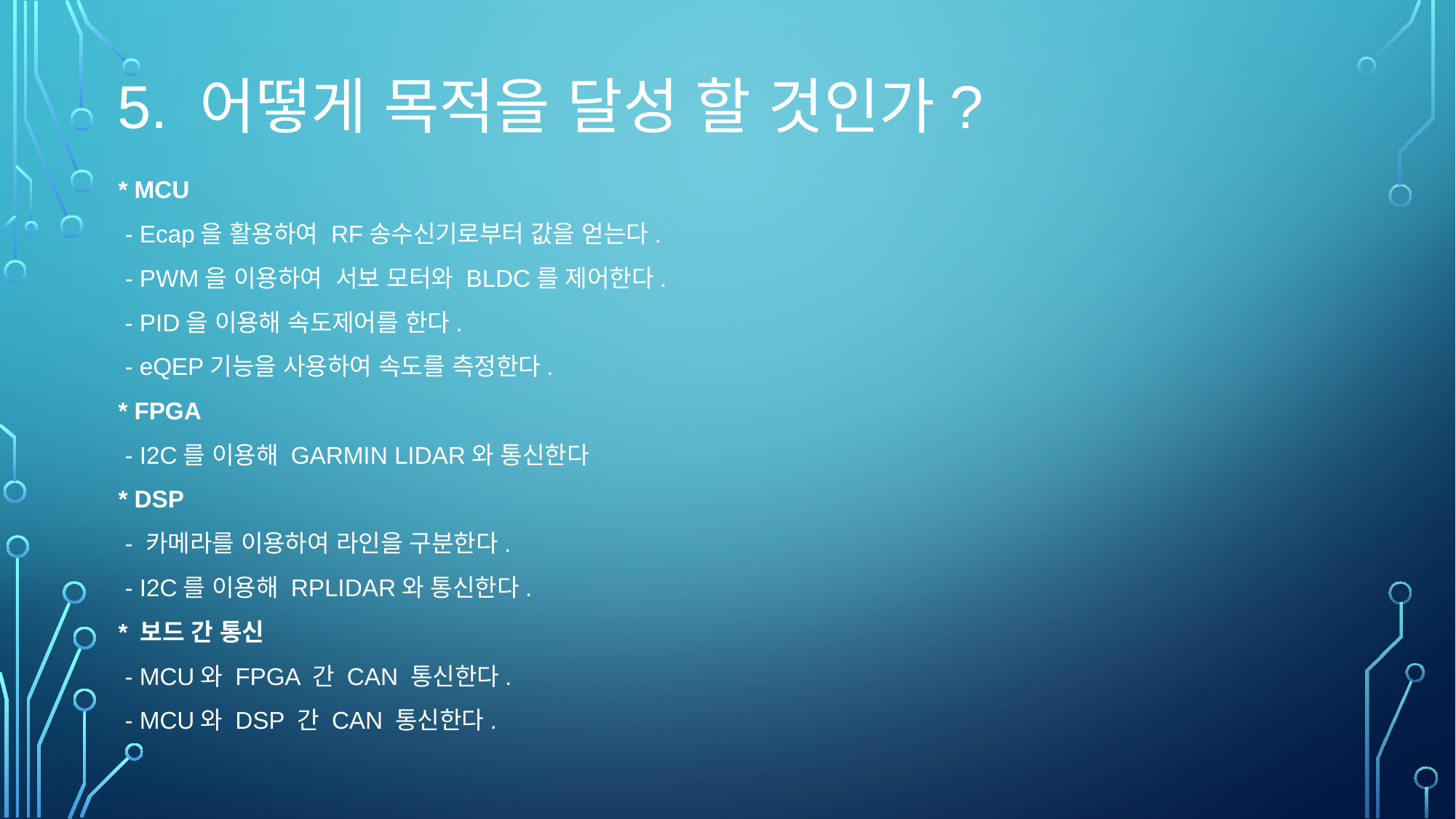

# 5. 어떻게 목적을 달성 할 것인가?
* MCU
 - Ecap을 활용하여 RF송수신기로부터 값을 얻는다.
 - PWM을 이용하여  서보 모터와 BLDC를 제어한다.
 - PID을 이용해 속도제어를 한다.
 - eQEP기능을 사용하여 속도를 측정한다.
* FPGA
 - I2C를 이용해 GARMIN LIDAR와 통신한다
* DSP
 - 카메라를 이용하여 라인을 구분한다.
 - I2C를 이용해 RPLIDAR와 통신한다.
* 보드 간 통신
 - MCU와 FPGA 간 CAN 통신한다.
 - MCU와 DSP 간 CAN 통신한다.